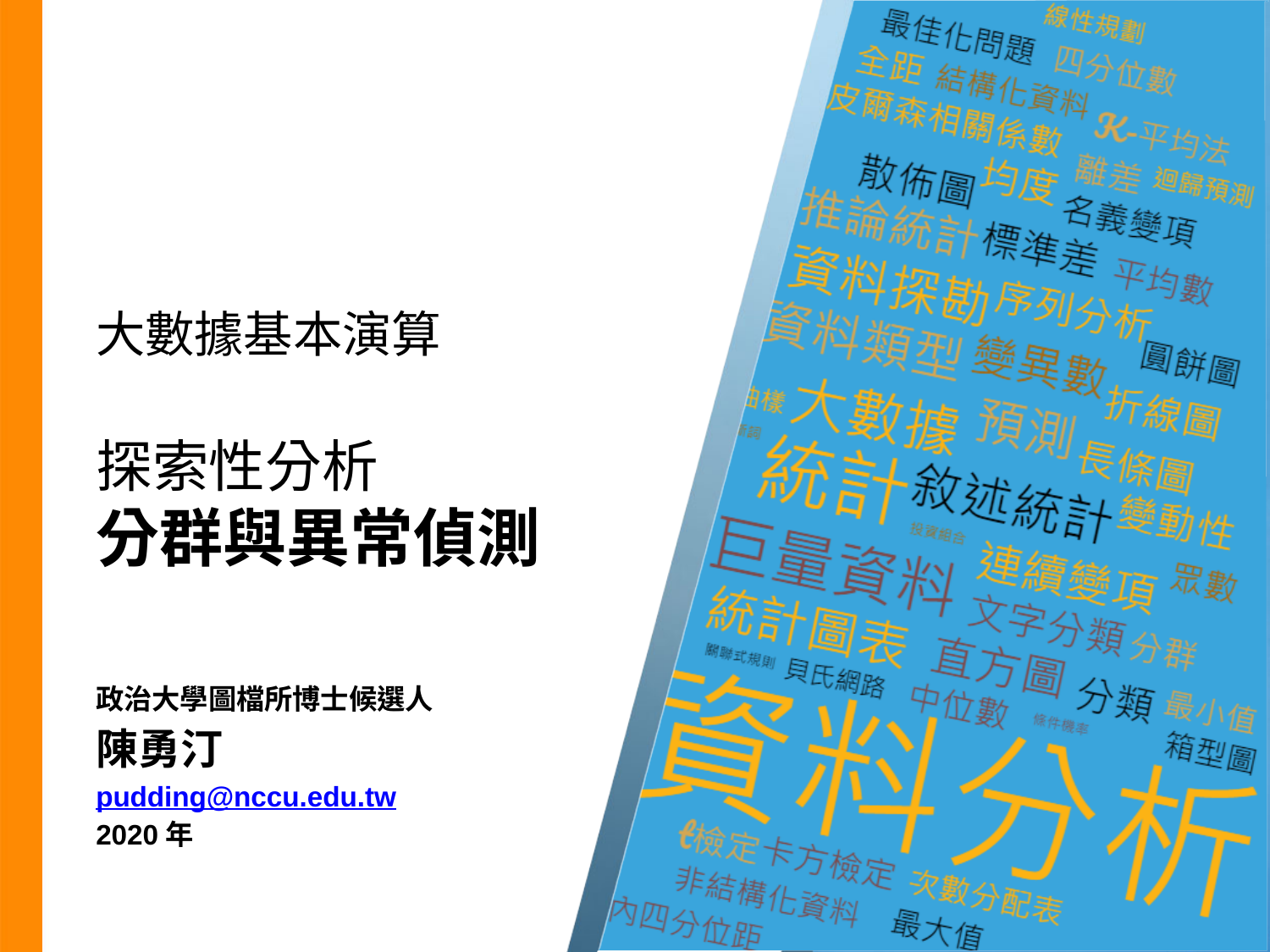

# 大數據基本演算

探索性分析
分群與異常偵測

政治大學圖檔所博士候選人
陳勇汀
pudding@nccu.edu.tw
2020年